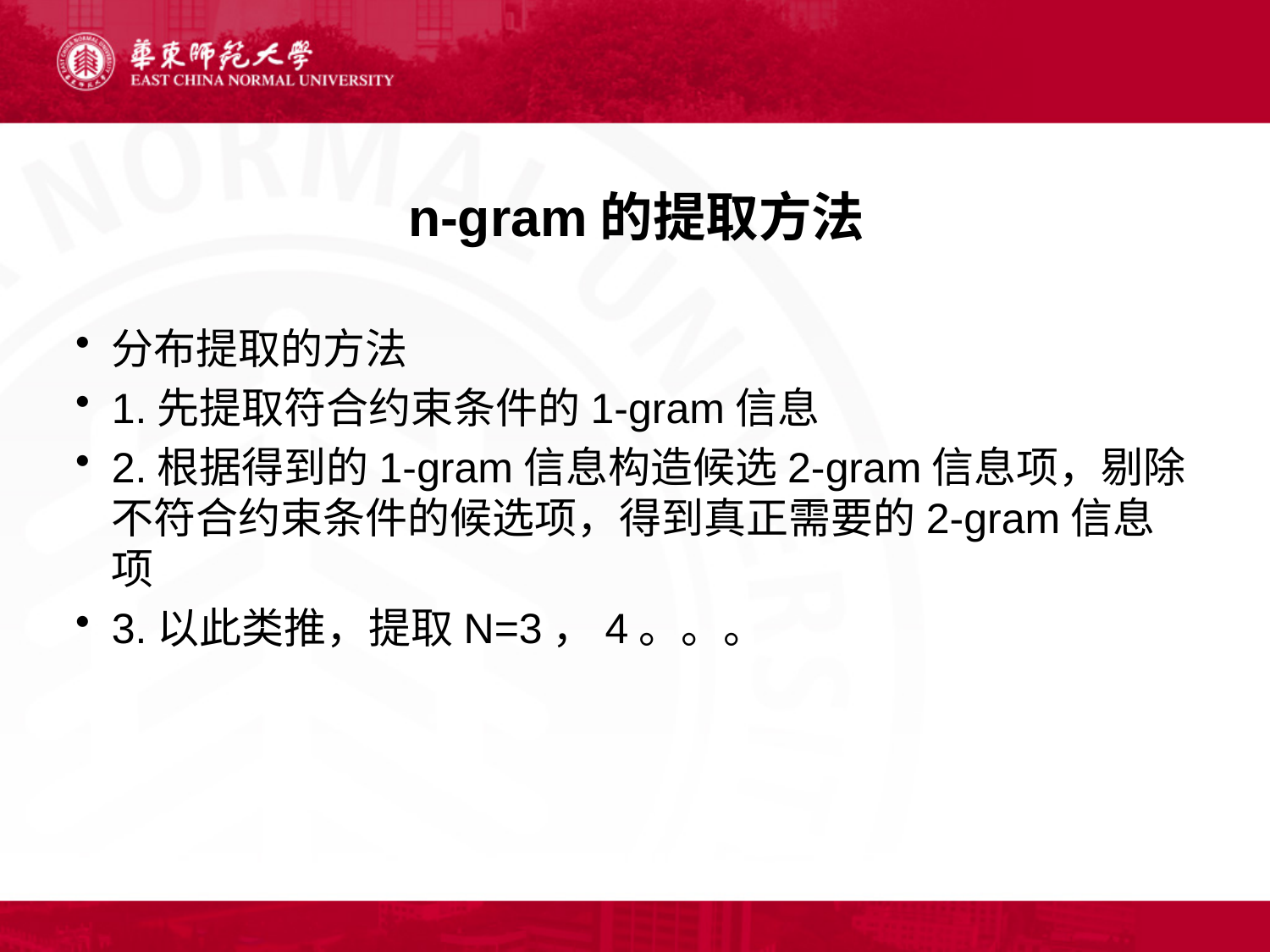

# n-gram的提取方法
分布提取的方法
1.先提取符合约束条件的1-gram信息
2.根据得到的1-gram信息构造候选2-gram信息项，剔除不符合约束条件的候选项，得到真正需要的2-gram信息项
3.以此类推，提取N=3，4。。。